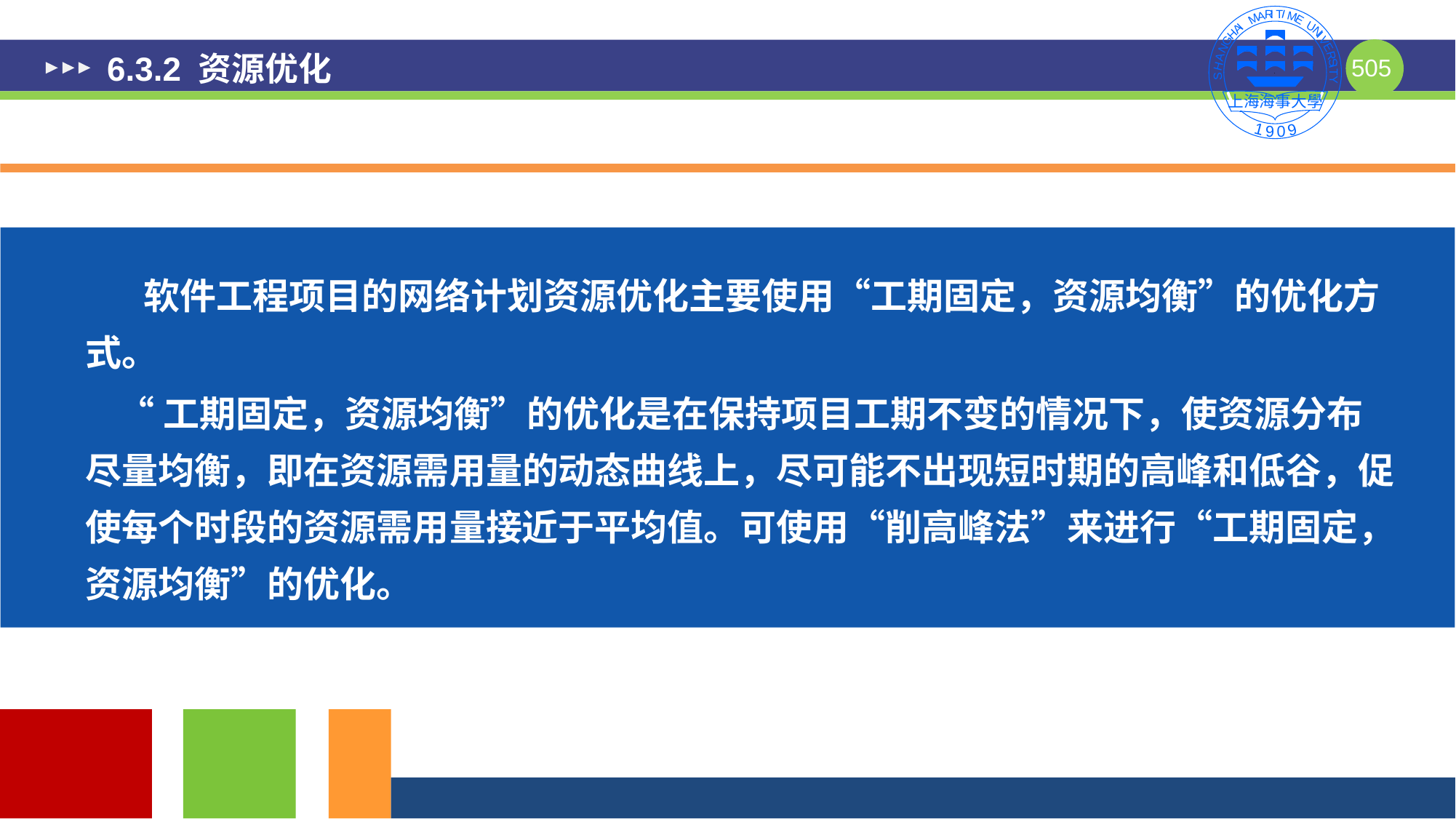

# 6.3.2 资源优化

      软件工程项目的网络计划资源优化主要使用“工期固定，资源均衡”的优化方式。
    “工期固定，资源均衡”的优化是在保持项目工期不变的情况下，使资源分布尽量均衡，即在资源需用量的动态曲线上，尽可能不出现短时期的高峰和低谷，促使每个时段的资源需用量接近于平均值。可使用“削高峰法”来进行“工期固定，资源均衡”的优化。

505